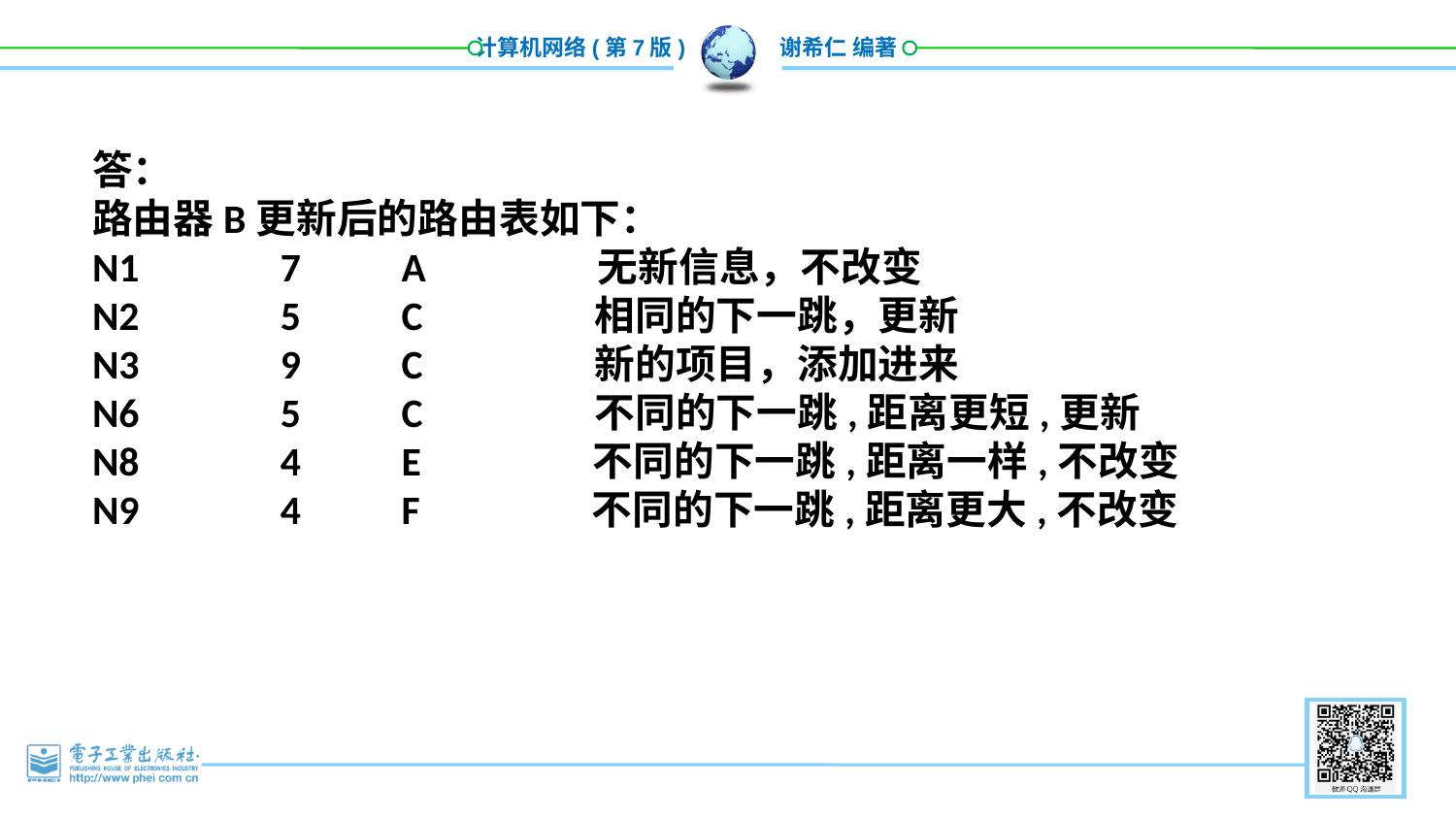

答：
路由器B更新后的路由表如下：
N1　　　7　　A　　　　无新信息，不改变
N2　　　5　　C　　　　相同的下一跳，更新
N3　　　9　　C　　　　新的项目，添加进来
N6　　　5　　C　　　　不同的下一跳,距离更短,更新
N8　　　4　　E　　　　不同的下一跳,距离一样,不改变
N9　　　4　　F　　　　不同的下一跳,距离更大,不改变